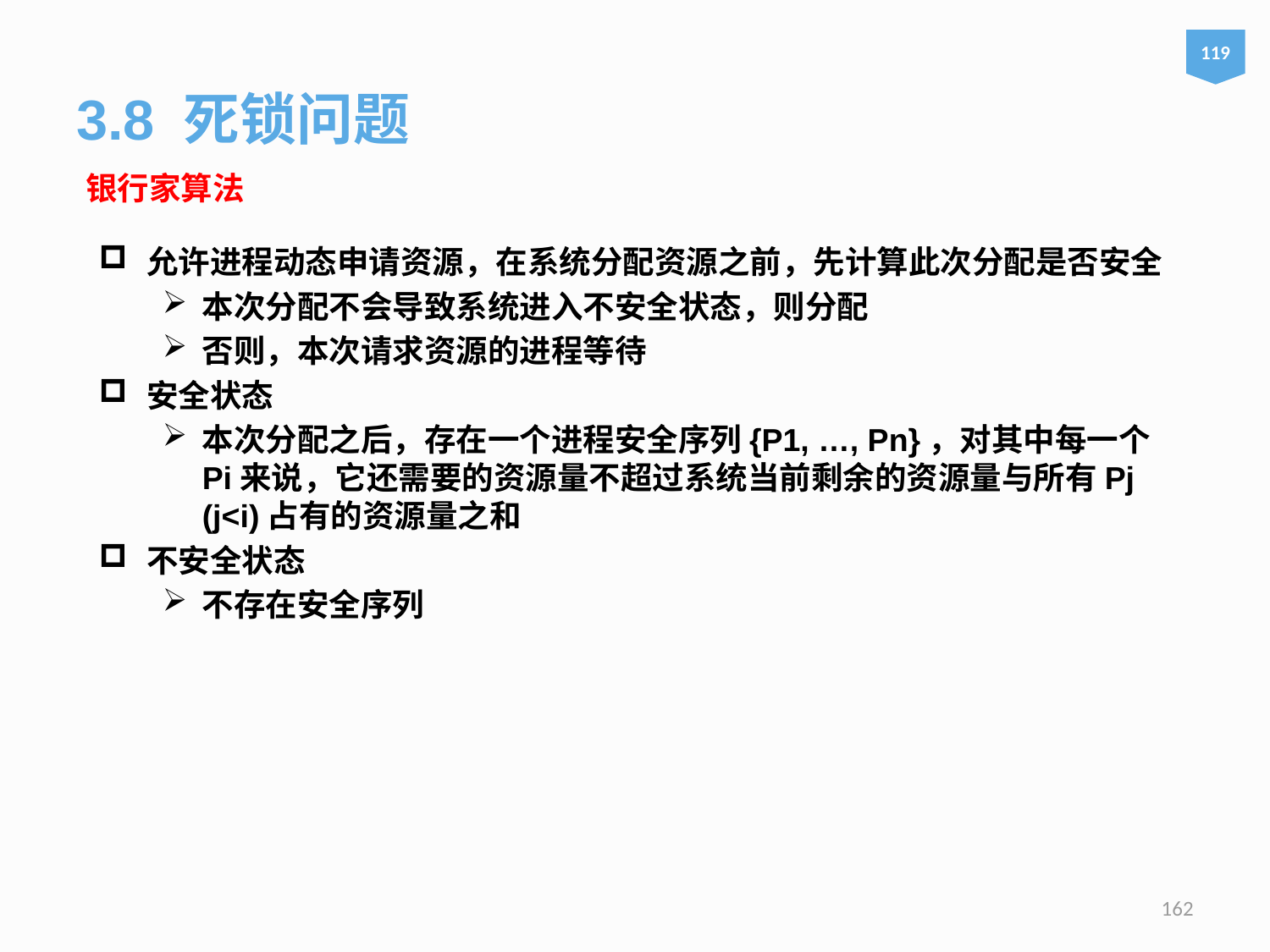

119
3.8 死锁问题
银行家算法

允许进程动态申请资源，在系统分配资源之前，先计算此次分配是否安全
本次分配不会导致系统进入不安全状态，则分配
否则，本次请求资源的进程等待
安全状态
本次分配之后，存在一个进程安全序列{P1, …, Pn}，对其中每一个Pi来说，它还需要的资源量不超过系统当前剩余的资源量与所有Pj (j<i)占有的资源量之和
不安全状态
不存在安全序列

162